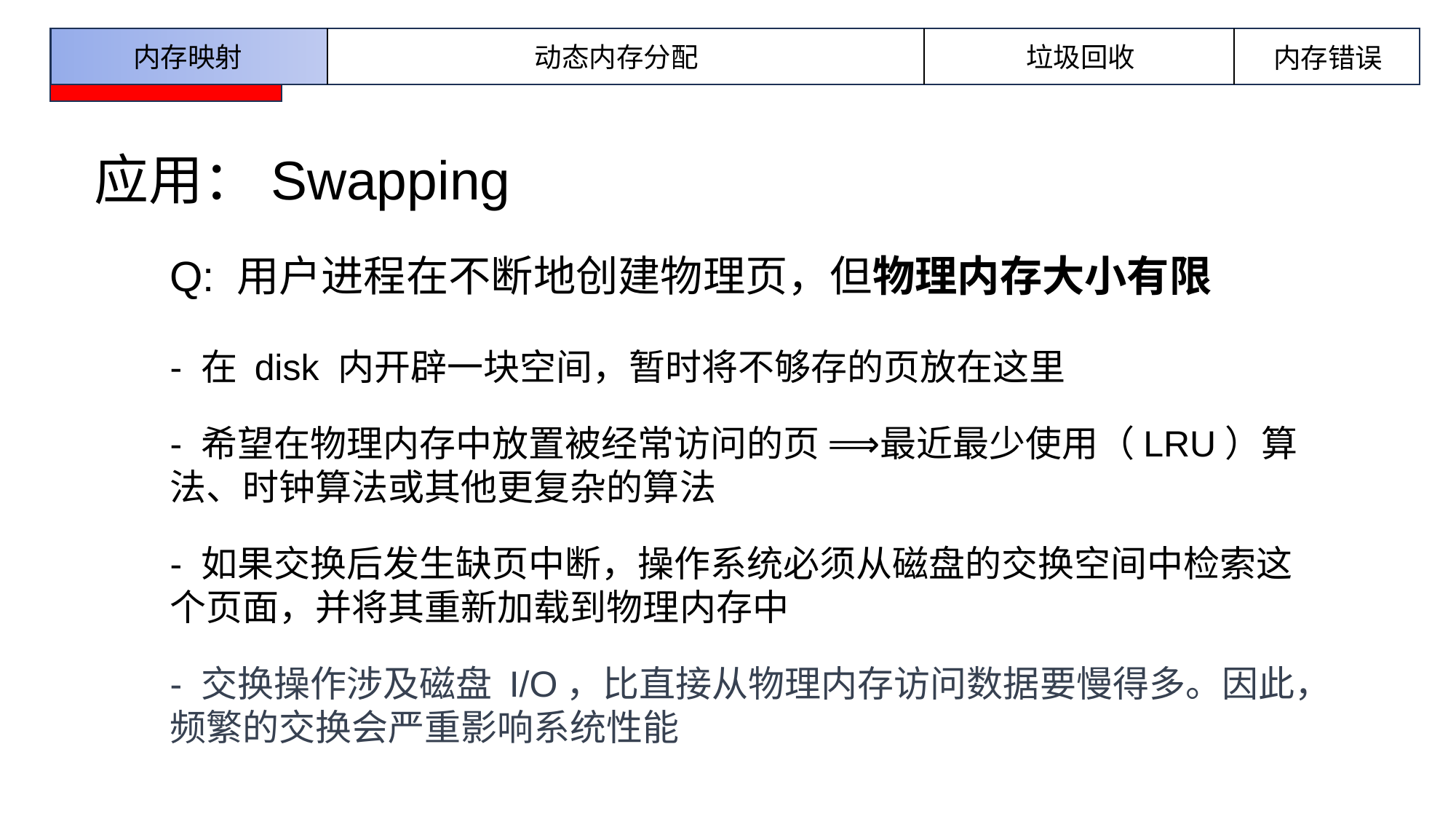

内存映射
动态内存分配
垃圾回收
内存错误

应用：Swapping
Q: 用户进程在不断地创建物理页，但物理内存大小有限

- 在 disk 内开辟一块空间，暂时将不够存的页放在这里

- 希望在物理内存中放置被经常访问的页 ⟹最近最少使用（LRU）算法、时钟算法或其他更复杂的算法

- 如果交换后发生缺页中断，操作系统必须从磁盘的交换空间中检索这个页面，并将其重新加载到物理内存中

- 交换操作涉及磁盘 I/O，比直接从物理内存访问数据要慢得多。因此，频繁的交换会严重影响系统性能